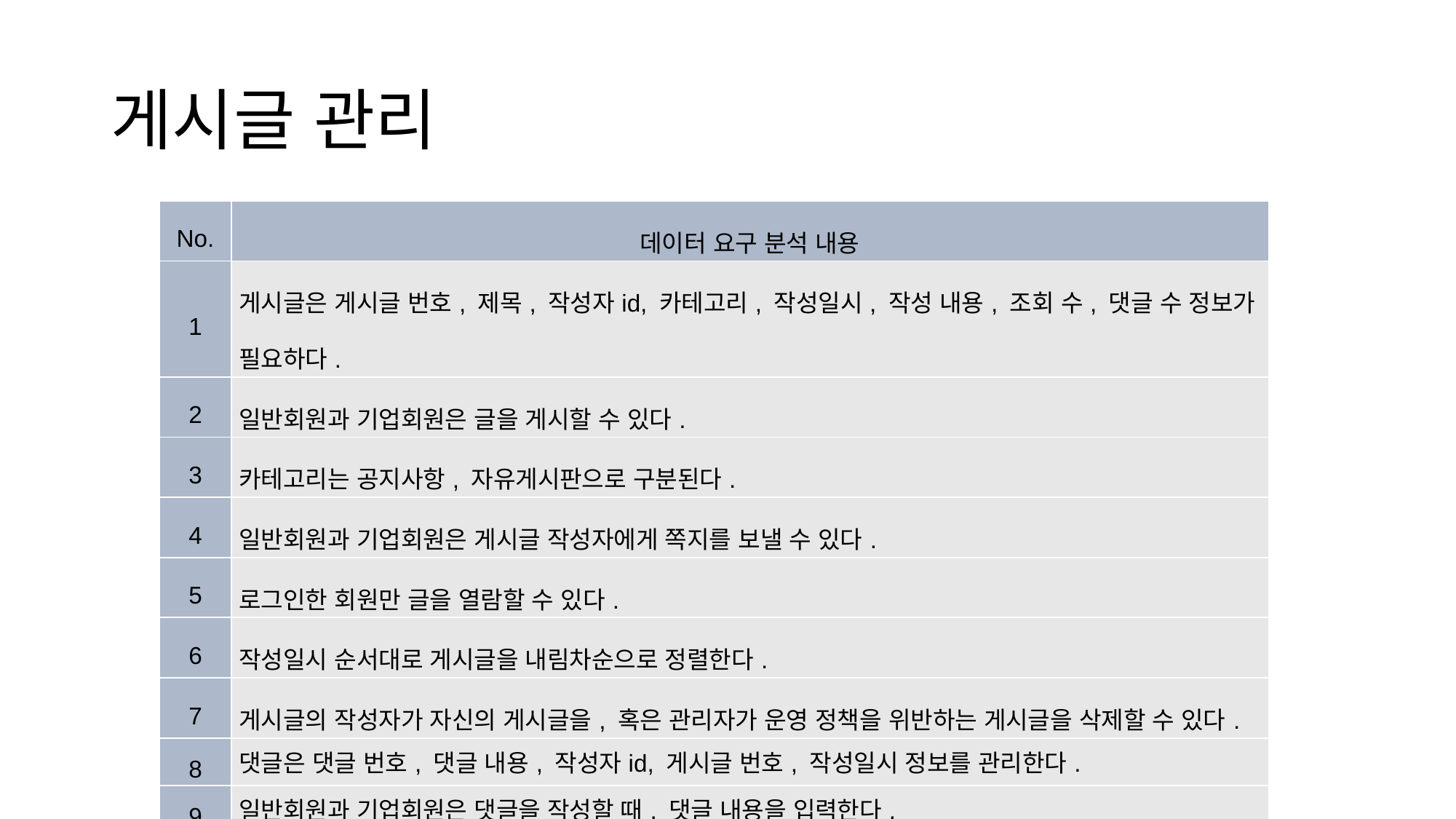

# 게시글 관리
| No. | 데이터 요구 분석 내용 |
| --- | --- |
| 1 | 게시글은 게시글 번호, 제목, 작성자id, 카테고리, 작성일시, 작성 내용, 조회 수, 댓글 수 정보가 필요하다. |
| 2 | 일반회원과 기업회원은 글을 게시할 수 있다. |
| 3 | 카테고리는 공지사항, 자유게시판으로 구분된다. |
| 4 | 일반회원과 기업회원은 게시글 작성자에게 쪽지를 보낼 수 있다. |
| 5 | 로그인한 회원만 글을 열람할 수 있다. |
| 6 | 작성일시 순서대로 게시글을 내림차순으로 정렬한다. |
| 7 | 게시글의 작성자가 자신의 게시글을, 혹은 관리자가 운영 정책을 위반하는 게시글을 삭제할 수 있다. |
| 8 | 댓글은 댓글 번호, 댓글 내용, 작성자id, 게시글 번호, 작성일시 정보를 관리한다. |
| 9 | 일반회원과 기업회원은 댓글을 작성할 때, 댓글 내용을 입력한다. |
| 10 | 댓글 작성자가 자신의 댓글을, 혹은 관리자가 운영 정책을 위반하는 댓글을 삭제할 수 있다. |
| 11 | 게시글이 삭제될 경우, 해당 게시글의 댓글 또한 삭제된다. |